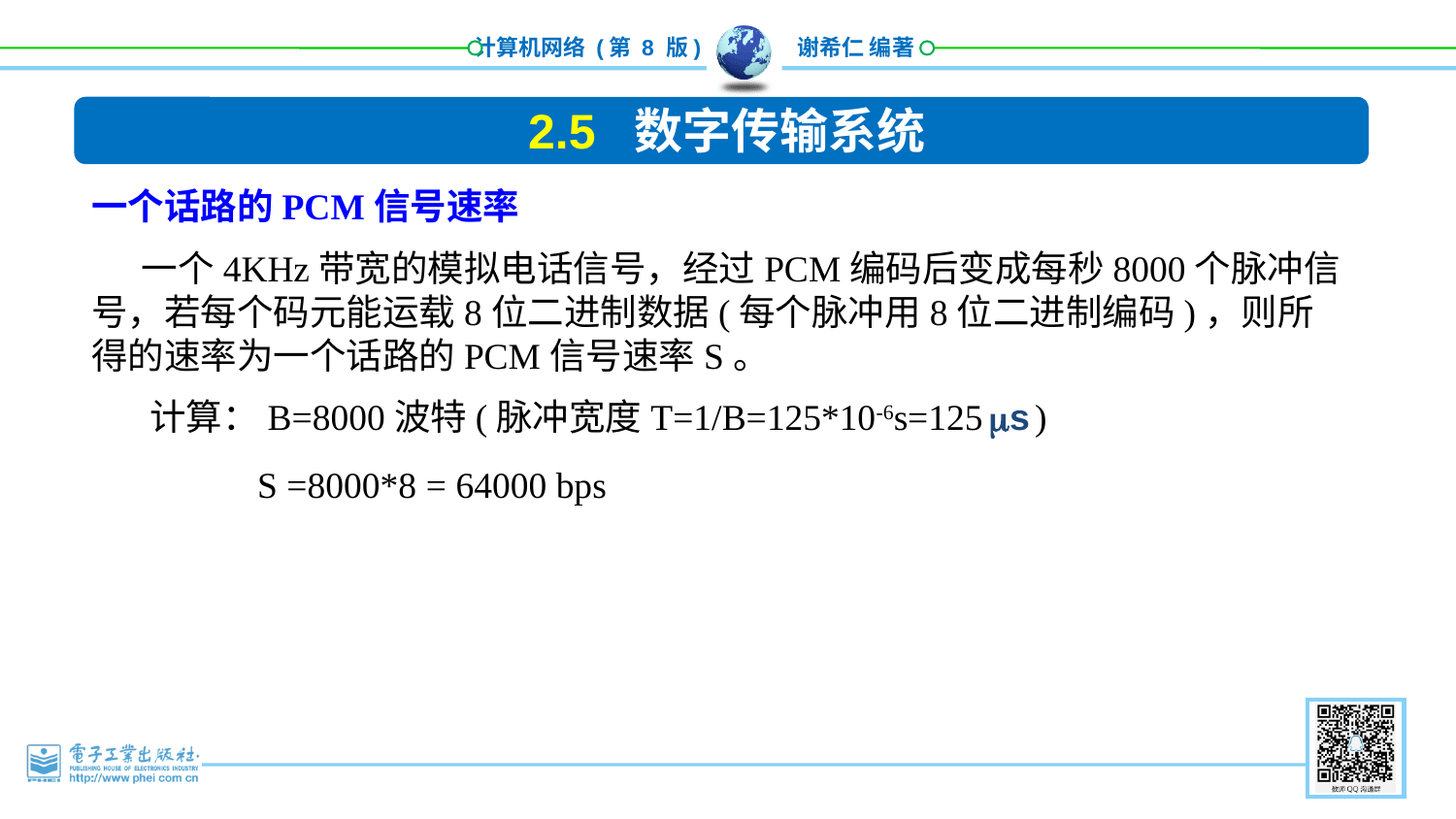

2.5  数字传输系统
一个话路的PCM信号速率
     一个4KHz带宽的模拟电话信号，经过PCM编码后变成每秒8000个脉冲信号，若每个码元能运载8位二进制数据(每个脉冲用8位二进制编码)，则所得的速率为一个话路的PCM信号速率S。
      计算：B=8000波特(脉冲宽度T=1/B=125*10-6s=125 μs )
                  S =8000*8 = 64000 bps